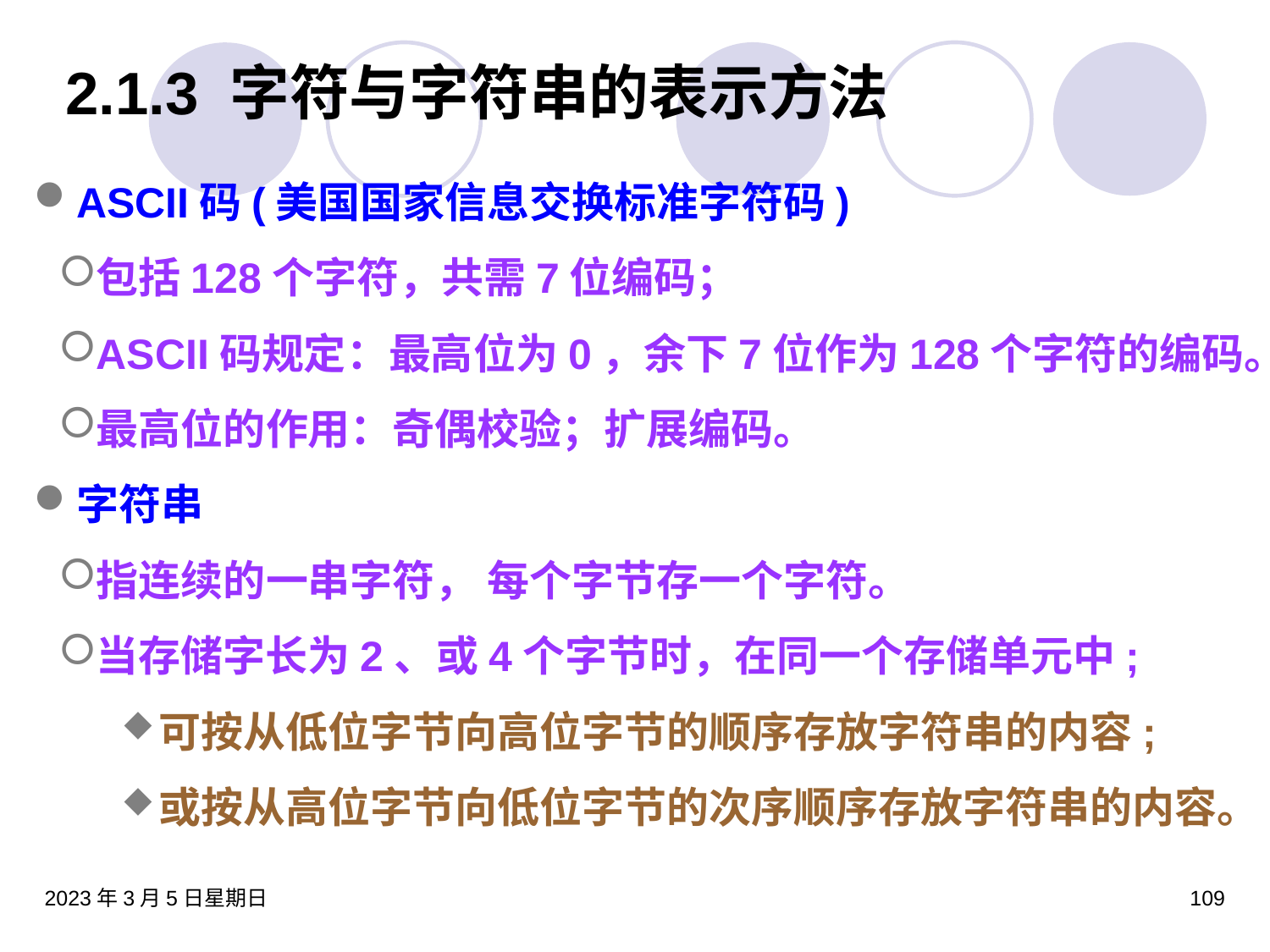

# 2.1.3 字符与字符串的表示方法
ASCII码(美国国家信息交换标准字符码)
包括128个字符，共需7位编码；
ASCII码规定：最高位为0，余下7位作为128个字符的编码。
最高位的作用：奇偶校验；扩展编码。
字符串
指连续的一串字符， 每个字节存一个字符。
当存储字长为2、或4个字节时，在同一个存储单元中;
可按从低位字节向高位字节的顺序存放字符串的内容;
或按从高位字节向低位字节的次序顺序存放字符串的内容。
2023年3月5日星期日
109